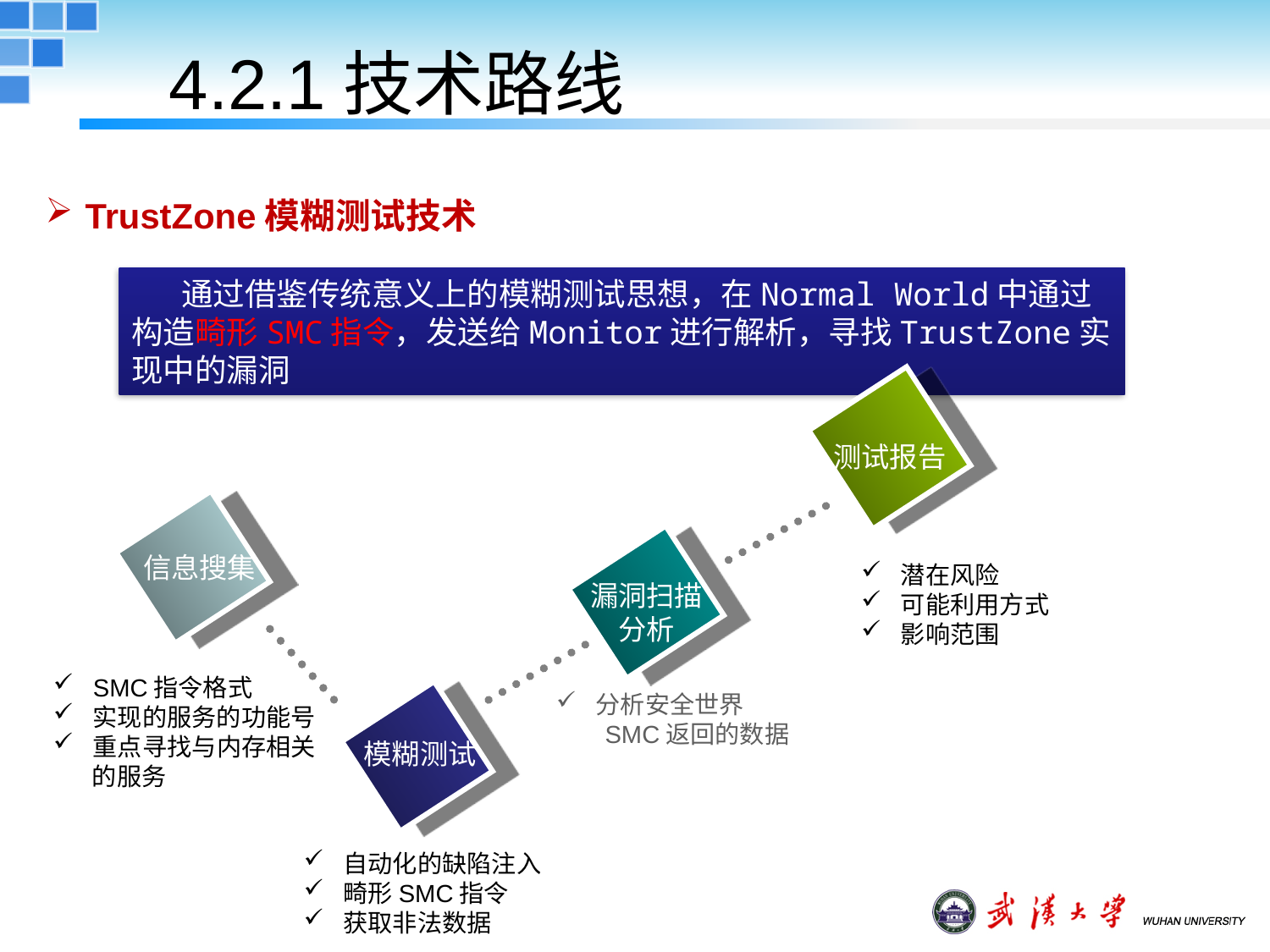

# 4.2.1技术路线
TrustZone模糊测试技术
通过借鉴传统意义上的模糊测试思想，在Normal World中通过构造畸形SMC指令，发送给Monitor进行解析，寻找TrustZone实现中的漏洞

测试报告

信息搜集

潜在风险
可能利用方式
影响范围
漏洞扫描
分析

SMC指令格式
实现的服务的功能号
重点寻找与内存相关
      的服务
分析安全世界
       SMC返回的数据

模糊测试
自动化的缺陷注入
畸形SMC指令
获取非法数据